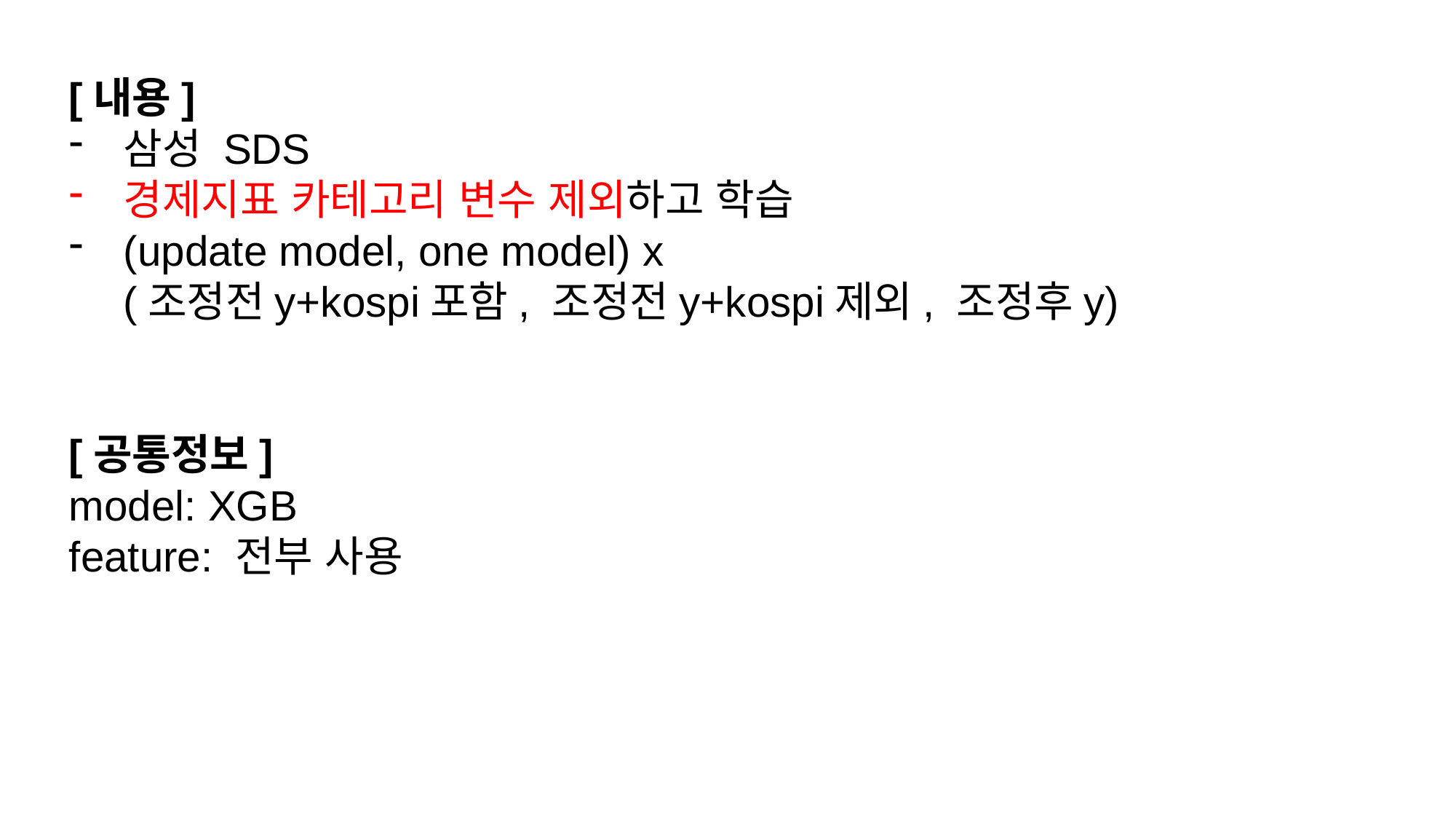

[내용]
삼성 SDS
경제지표 카테고리 변수 제외하고 학습
(update model, one model) x
(조정전y+kospi포함, 조정전y+kospi제외, 조정후y)

[공통정보]
model: XGB
feature: 전부 사용